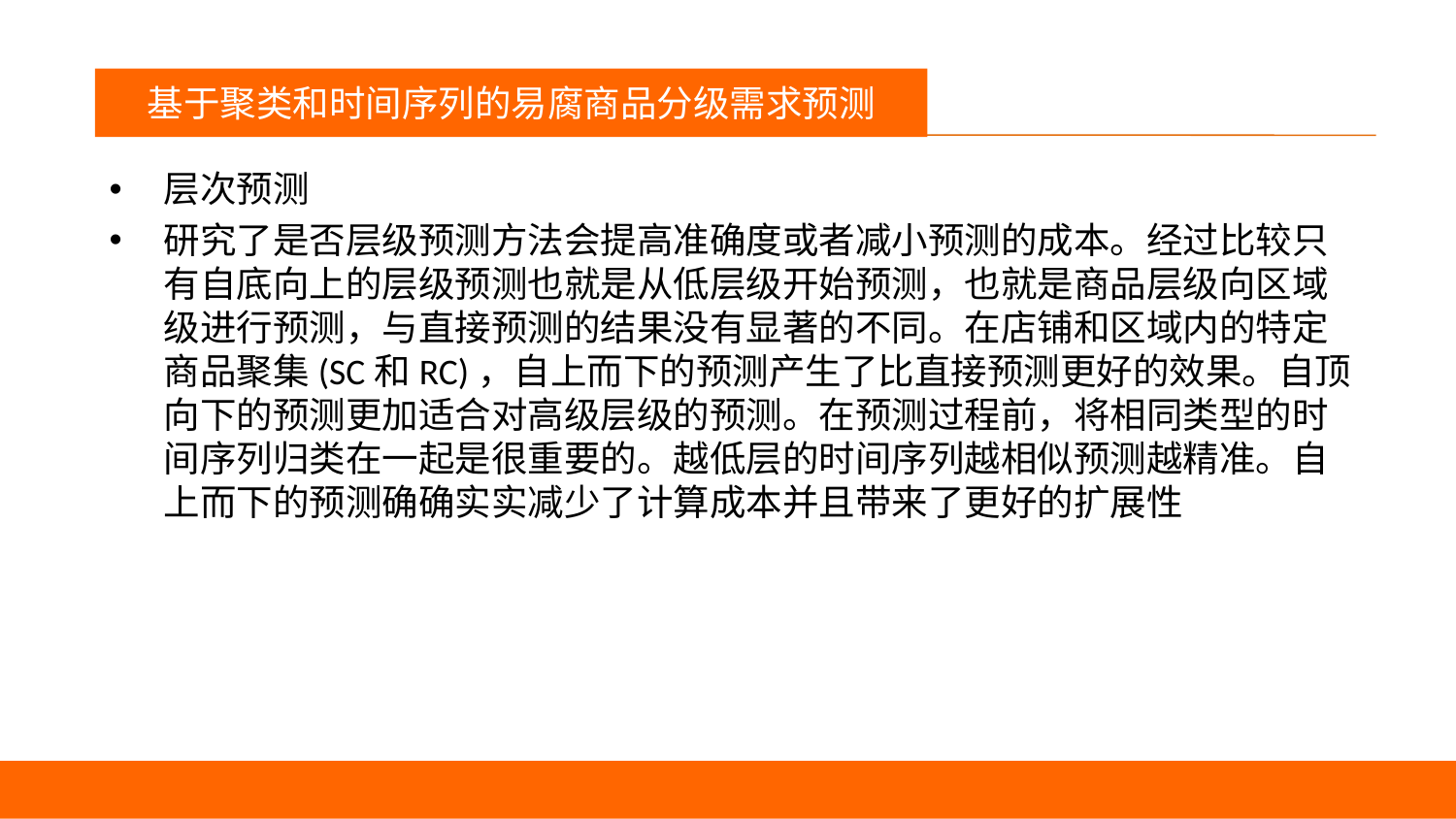

议程
基于聚类和时间序列的易腐商品分级需求预测

层次预测
研究了是否层级预测方法会提高准确度或者减小预测的成本。经过比较只有自底向上的层级预测也就是从低层级开始预测，也就是商品层级向区域级进行预测，与直接预测的结果没有显著的不同。在店铺和区域内的特定商品聚集(SC和RC)，自上而下的预测产生了比直接预测更好的效果。自顶向下的预测更加适合对高级层级的预测。在预测过程前，将相同类型的时间序列归类在一起是很重要的。越低层的时间序列越相似预测越精准。自上而下的预测确确实实减少了计算成本并且带来了更好的扩展性